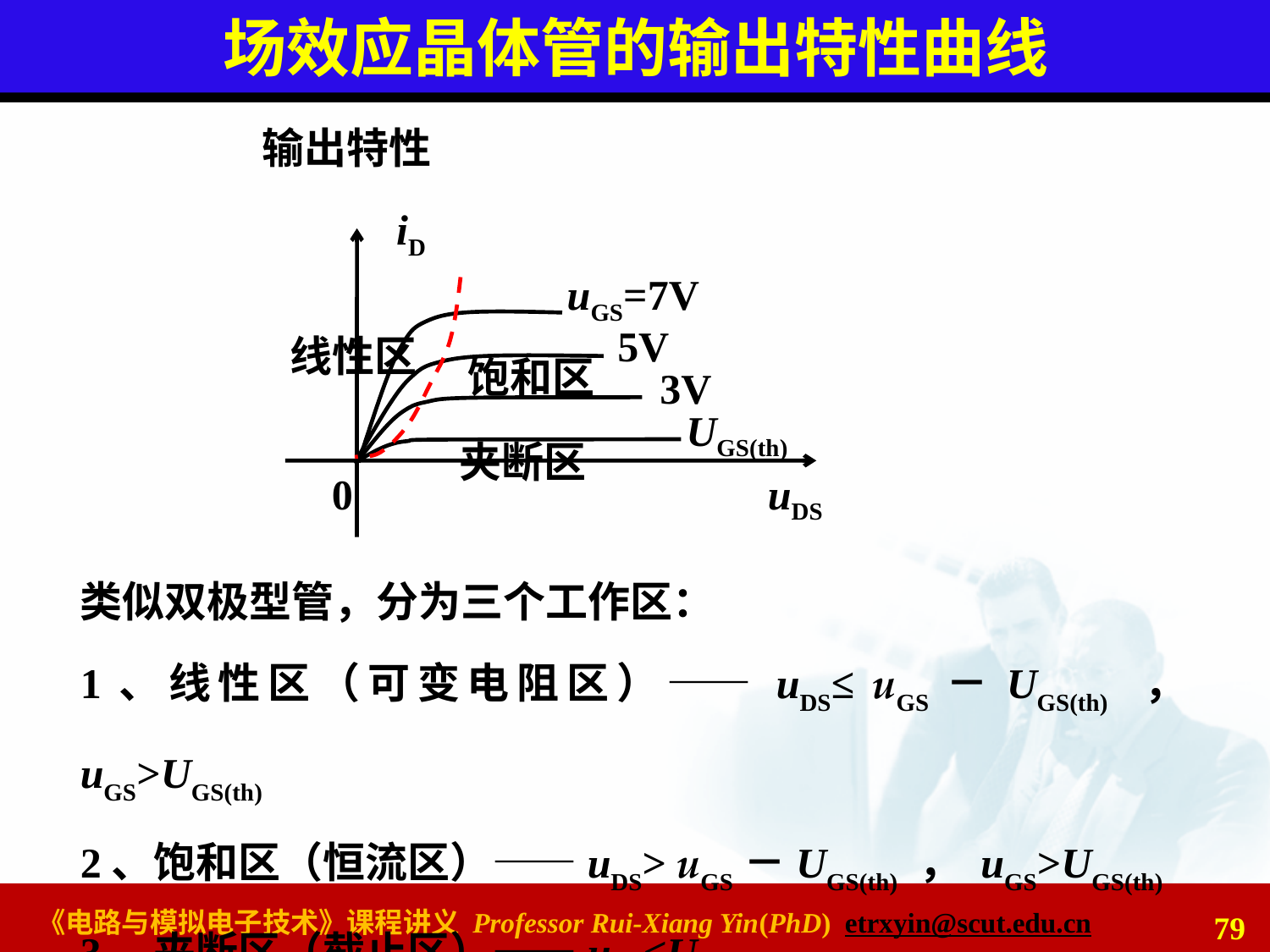

# 场效应晶体管的输出特性曲线
输出特性
iD

uGS=7V

5V
线性区
饱和区
3V
UGS(th)
夹断区

0
uDS
类似双极型管，分为三个工作区：
1、线性区（可变电阻区）——uDS≤ uGS－UGS(th) ， uGS>UGS(th)
2、饱和区（恒流区）——uDS> uGS－UGS(th) ， uGS>UGS(th)
3、夹断区（截止区）——uGS≤UGS(th)
79